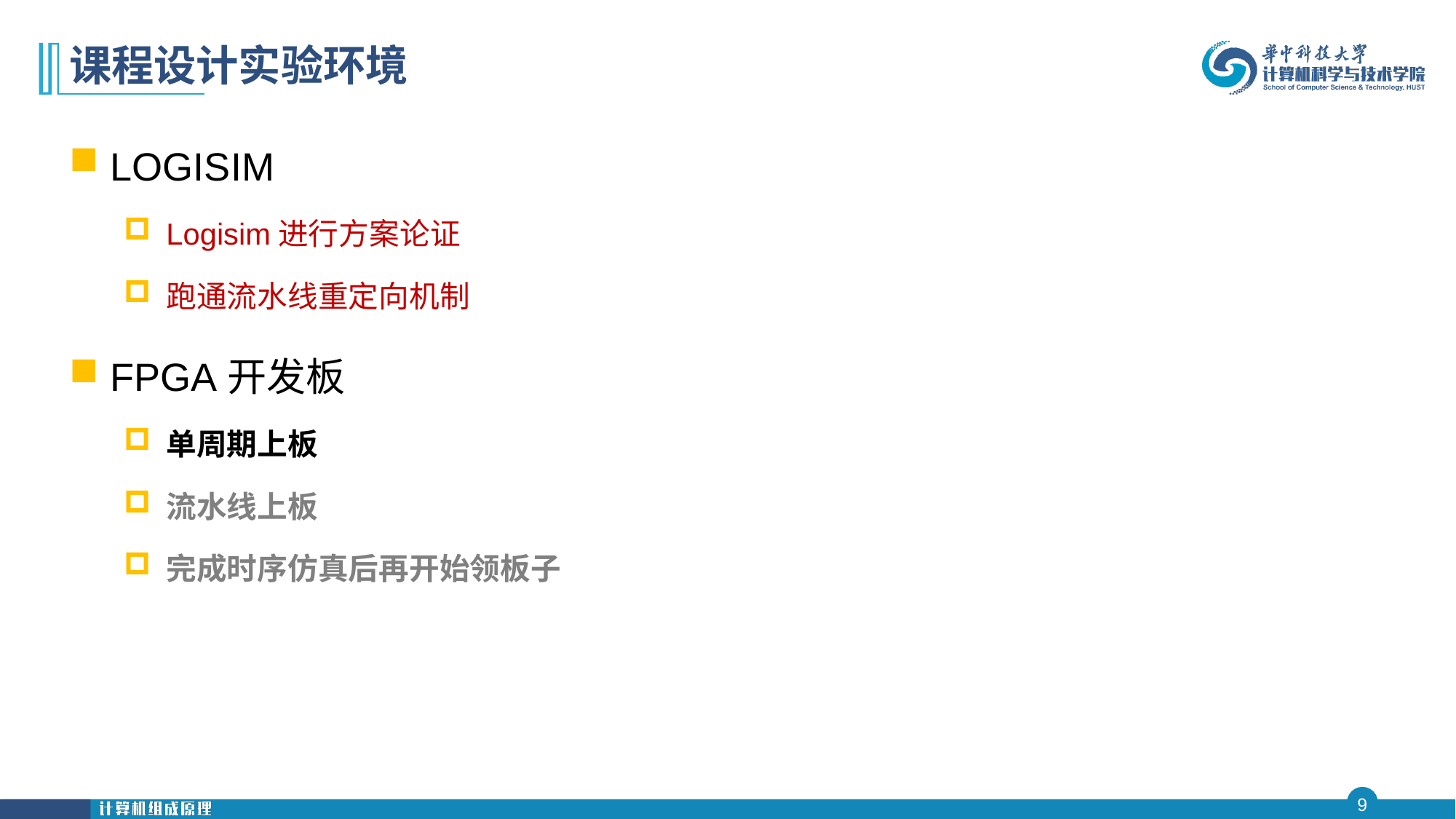

# 课程设计实验环境
LOGISIM
Logisim进行方案论证
跑通流水线重定向机制
FPGA开发板
单周期上板
流水线上板
完成时序仿真后再开始领板子